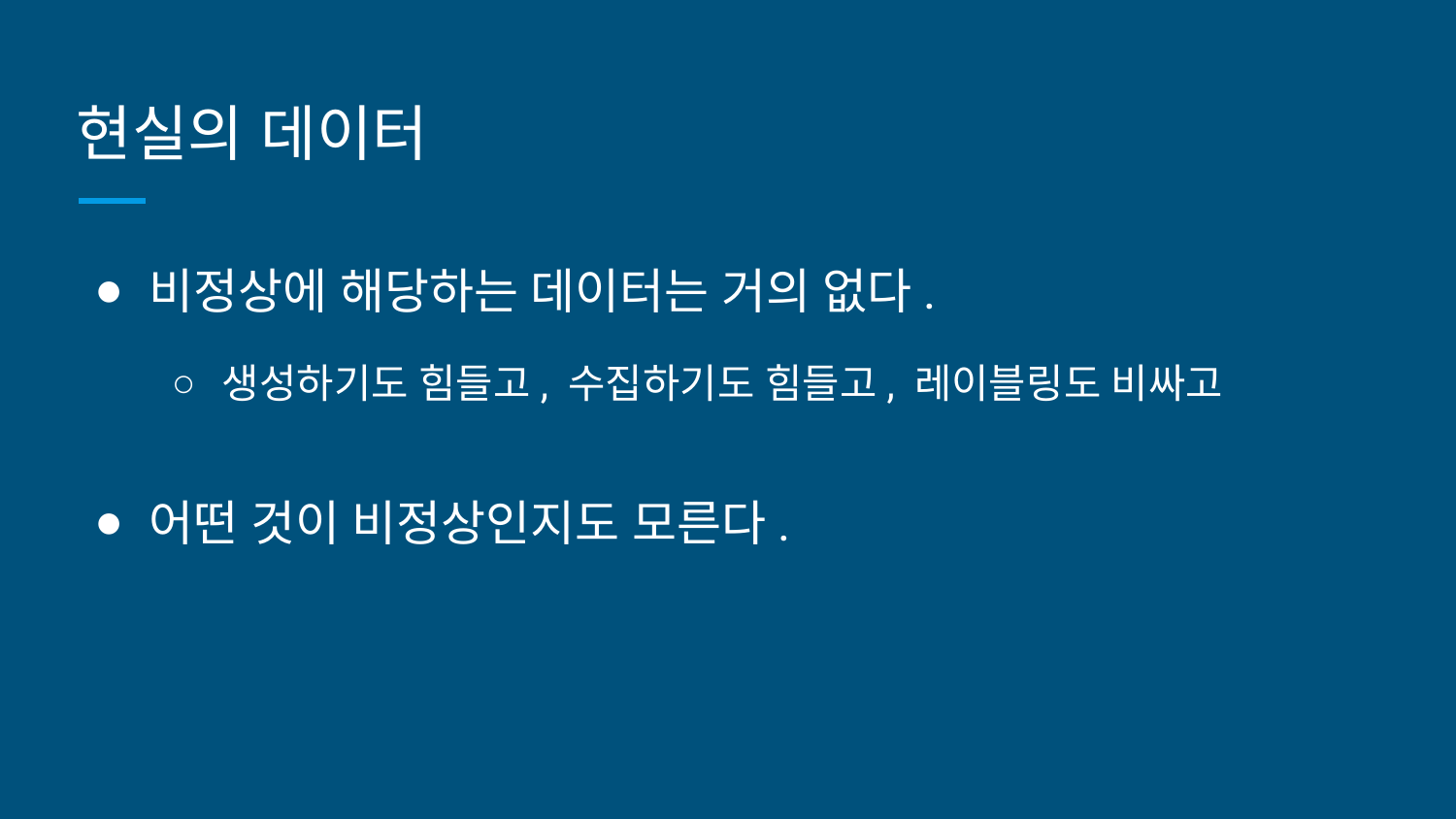

# 현실의 데이터
비정상에 해당하는 데이터는 거의 없다.
생성하기도 힘들고, 수집하기도 힘들고, 레이블링도 비싸고

어떤 것이 비정상인지도 모른다.